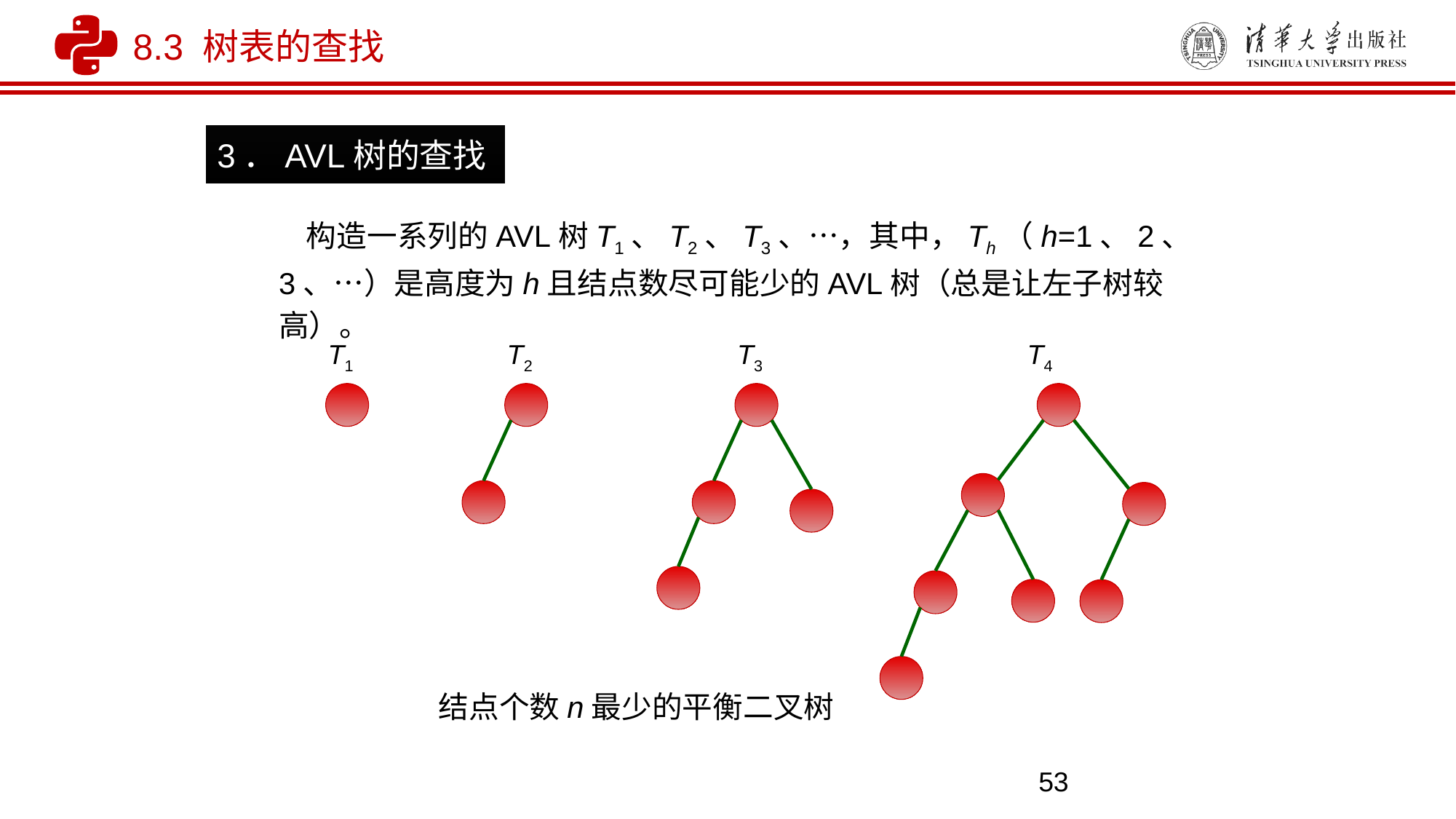

8.3 树表的查找
3．AVL树的查找
   构造一系列的AVL树T1、T2、T3、…，其中，Th（h=1、2、3、…）是高度为h且结点数尽可能少的AVL树（总是让左子树较高）。
T1
T2
T3
T4

结点个数n最少的平衡二叉树
53